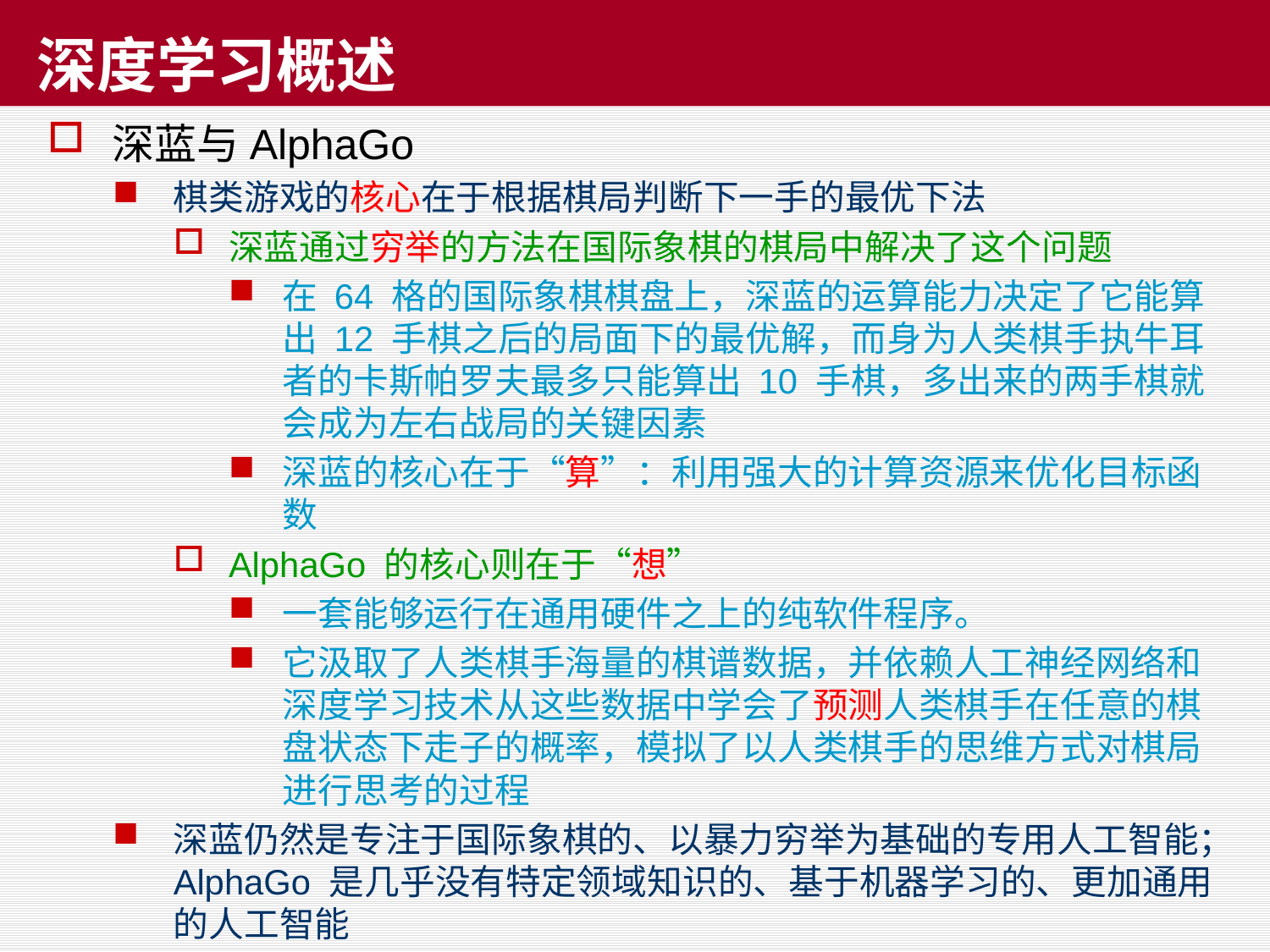

# 深度学习概述
深蓝与AlphaGo
棋类游戏的核心在于根据棋局判断下一手的最优下法
深蓝通过穷举的方法在国际象棋的棋局中解决了这个问题
在 64 格的国际象棋棋盘上，深蓝的运算能力决定了它能算出 12 手棋之后的局面下的最优解，而身为人类棋手执牛耳者的卡斯帕罗夫最多只能算出 10 手棋，多出来的两手棋就会成为左右战局的关键因素
深蓝的核心在于“算”：利用强大的计算资源来优化目标函数
AlphaGo 的核心则在于“想”
一套能够运行在通用硬件之上的纯软件程序。
它汲取了人类棋手海量的棋谱数据，并依赖人工神经网络和深度学习技术从这些数据中学会了预测人类棋手在任意的棋盘状态下走子的概率，模拟了以人类棋手的思维方式对棋局进行思考的过程
深蓝仍然是专注于国际象棋的、以暴力穷举为基础的专用人工智能；AlphaGo 是几乎没有特定领域知识的、基于机器学习的、更加通用的人工智能